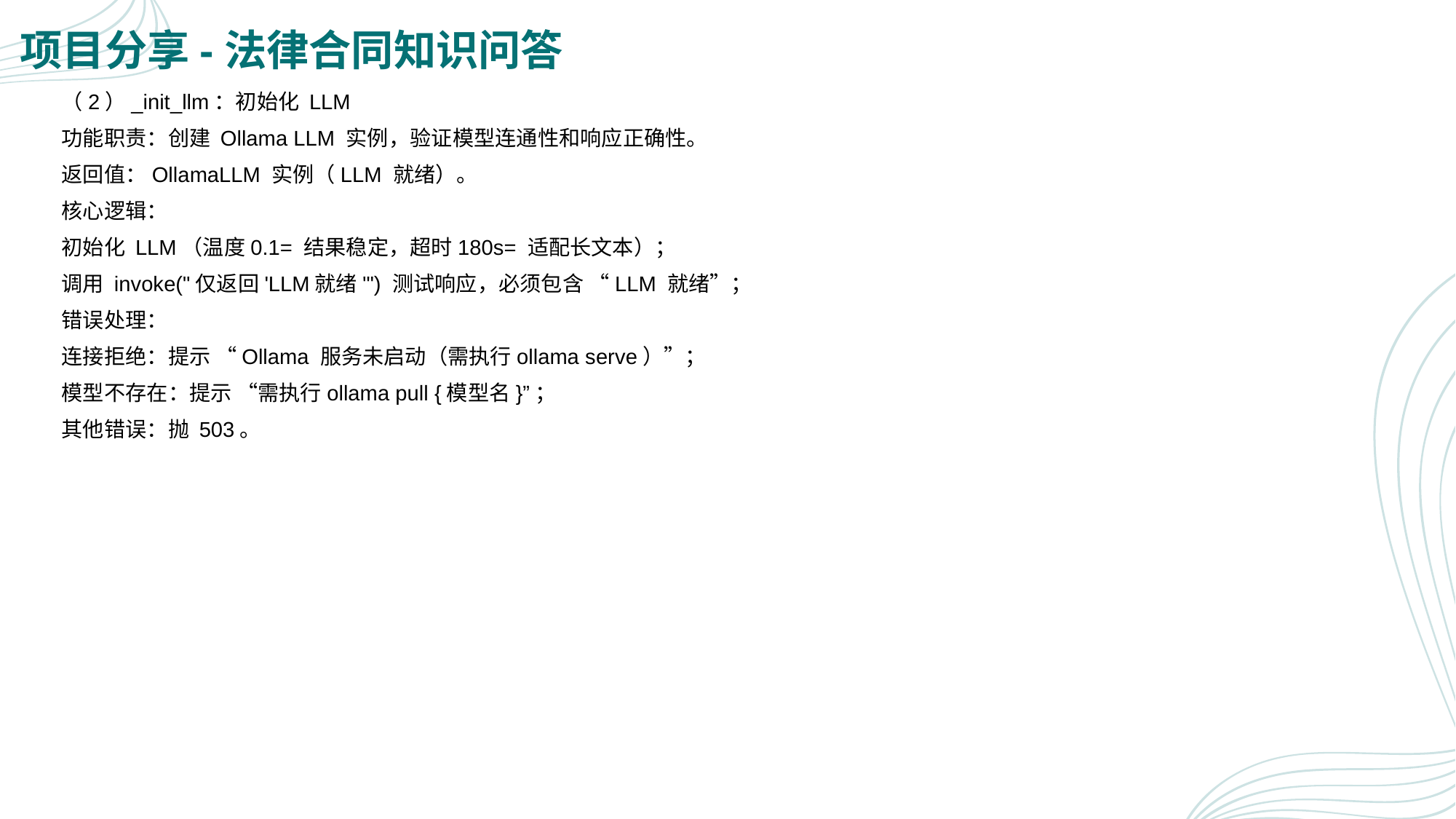

# 项目分享-法律合同知识问答
（2）_init_llm：初始化 LLM
功能职责：创建 Ollama LLM 实例，验证模型连通性和响应正确性。
返回值：OllamaLLM 实例（LLM 就绪）。
核心逻辑：
初始化 LLM（温度0.1= 结果稳定，超时180s= 适配长文本）；
调用 invoke("仅返回'LLM就绪'") 测试响应，必须包含 “LLM 就绪”；
错误处理：
连接拒绝：提示 “Ollama 服务未启动（需执行ollama serve）”；
模型不存在：提示 “需执行ollama pull {模型名}”；
其他错误：抛 503。